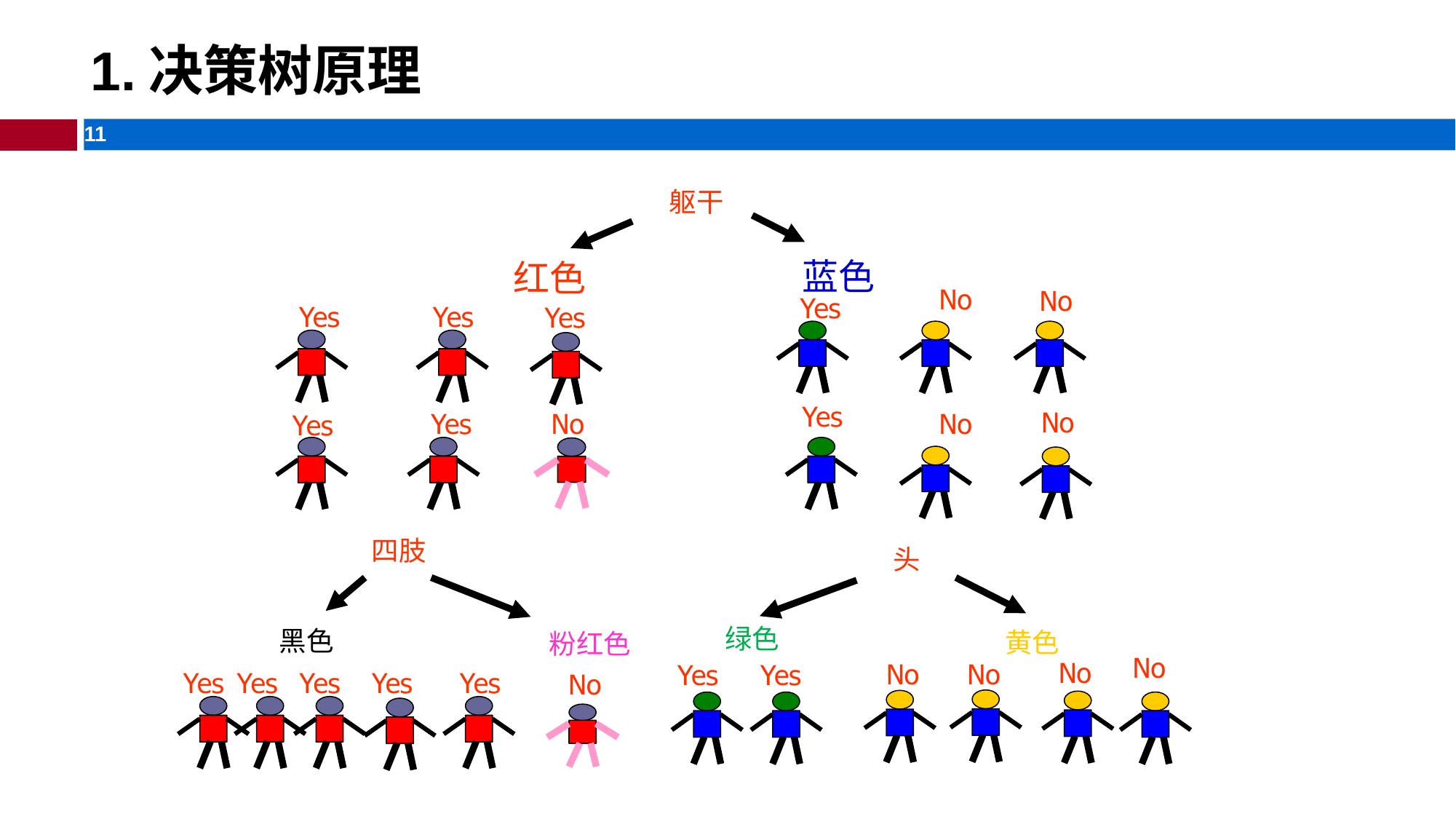

# 1.决策树原理
躯干

蓝色
红色
No
No
Yes
Yes
Yes
Yes

Yes
No
No
Yes
No
Yes

四肢
头

绿色
黑色
Black
黄色
粉红色
No
No
No
No
Yes
Yes
Yes
Yes
Yes
Yes
Yes
No